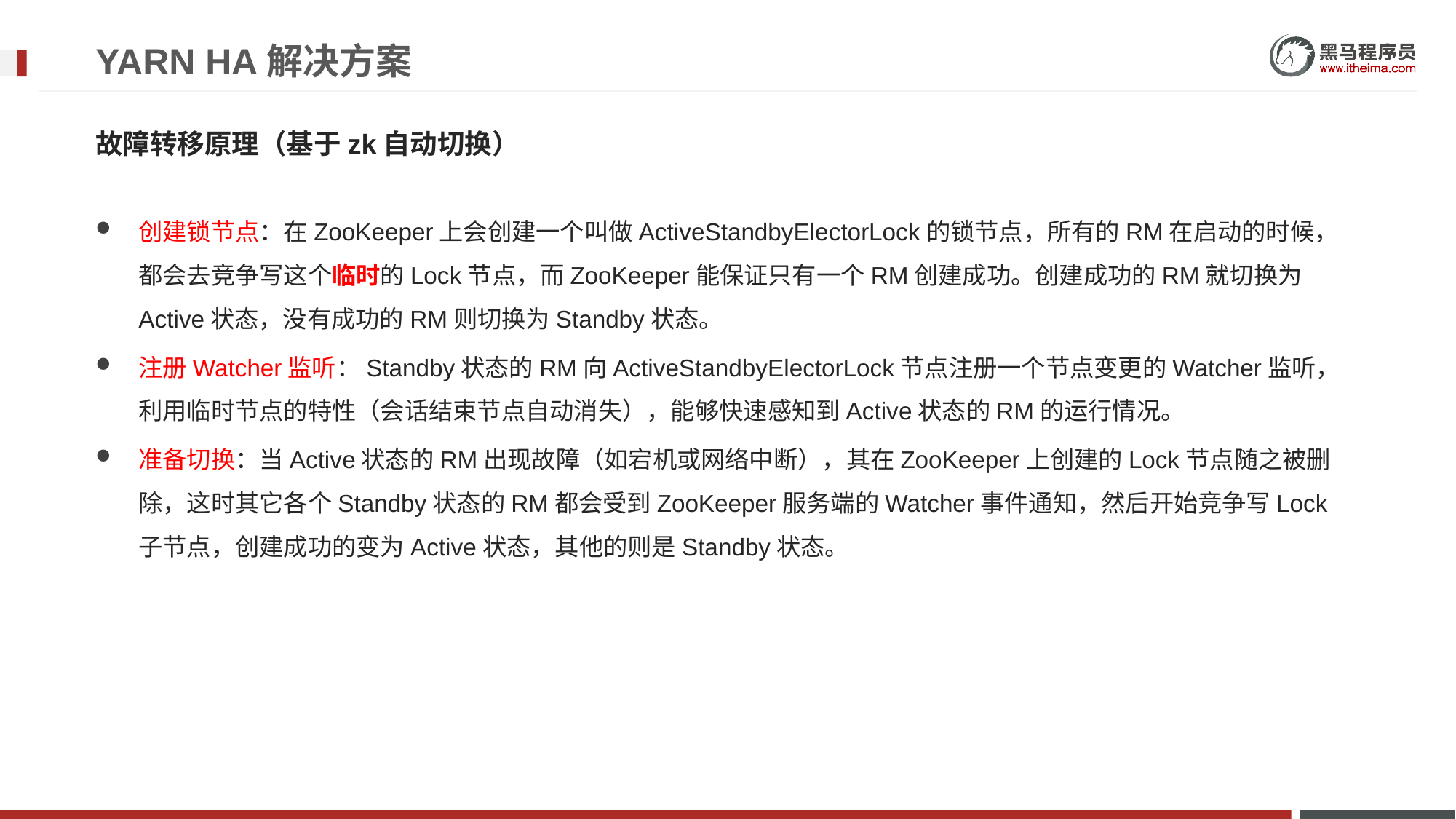

# YARN HA解决方案
故障转移原理（基于zk自动切换）
创建锁节点：在ZooKeeper上会创建一个叫做ActiveStandbyElectorLock的锁节点，所有的RM在启动的时候，都会去竞争写这个临时的Lock节点，而ZooKeeper能保证只有一个RM创建成功。创建成功的RM就切换为Active状态，没有成功的RM则切换为Standby状态。
注册Watcher监听：Standby状态的RM向ActiveStandbyElectorLock节点注册一个节点变更的Watcher监听，利用临时节点的特性（会话结束节点自动消失），能够快速感知到Active状态的RM的运行情况。
准备切换：当Active状态的RM出现故障（如宕机或网络中断），其在ZooKeeper上创建的Lock节点随之被删除，这时其它各个Standby状态的RM都会受到ZooKeeper服务端的Watcher事件通知，然后开始竞争写Lock子节点，创建成功的变为Active状态，其他的则是Standby状态。